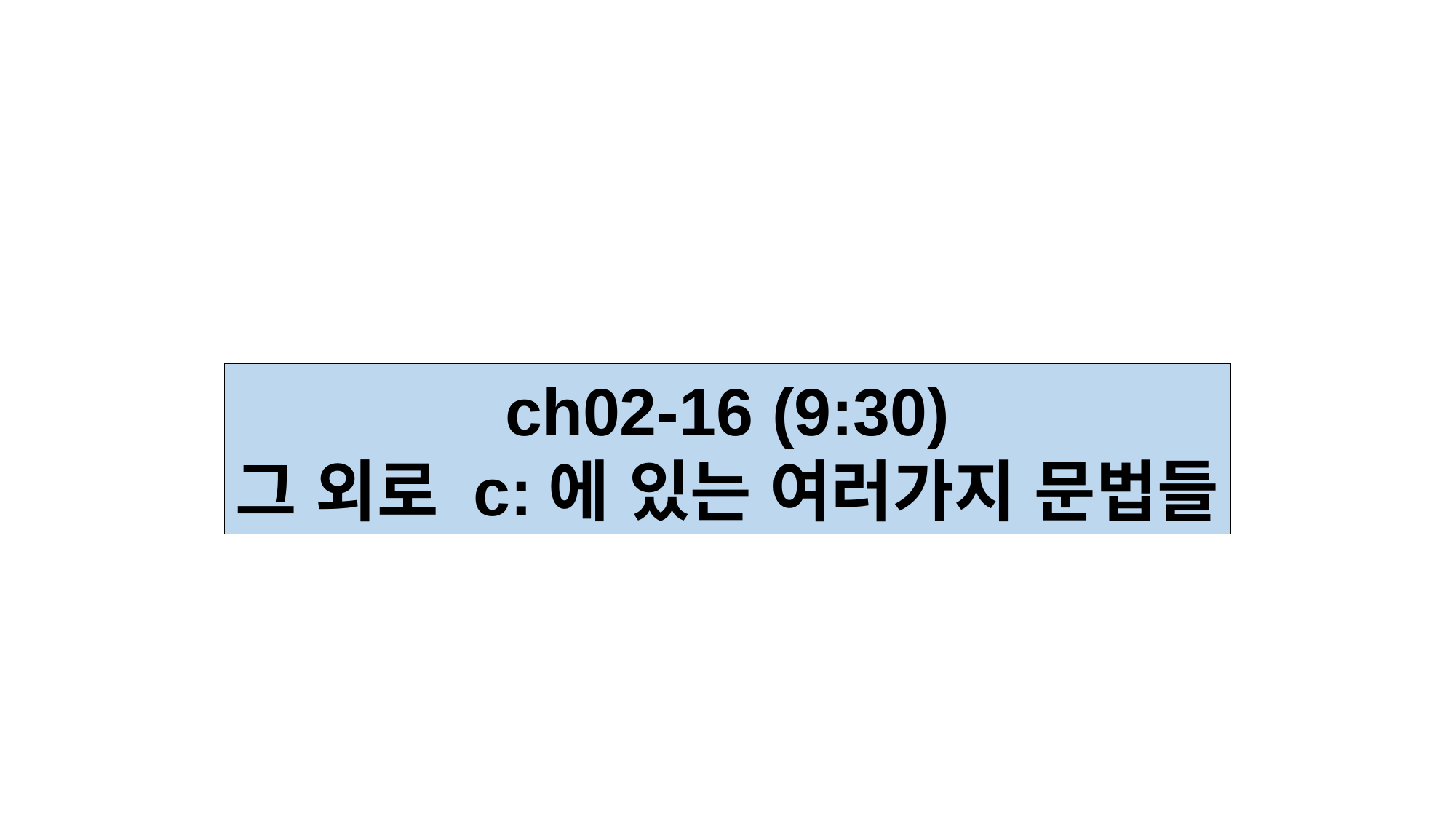

ch02-16 (9:30)
그 외로 c:에 있는 여러가지 문법들